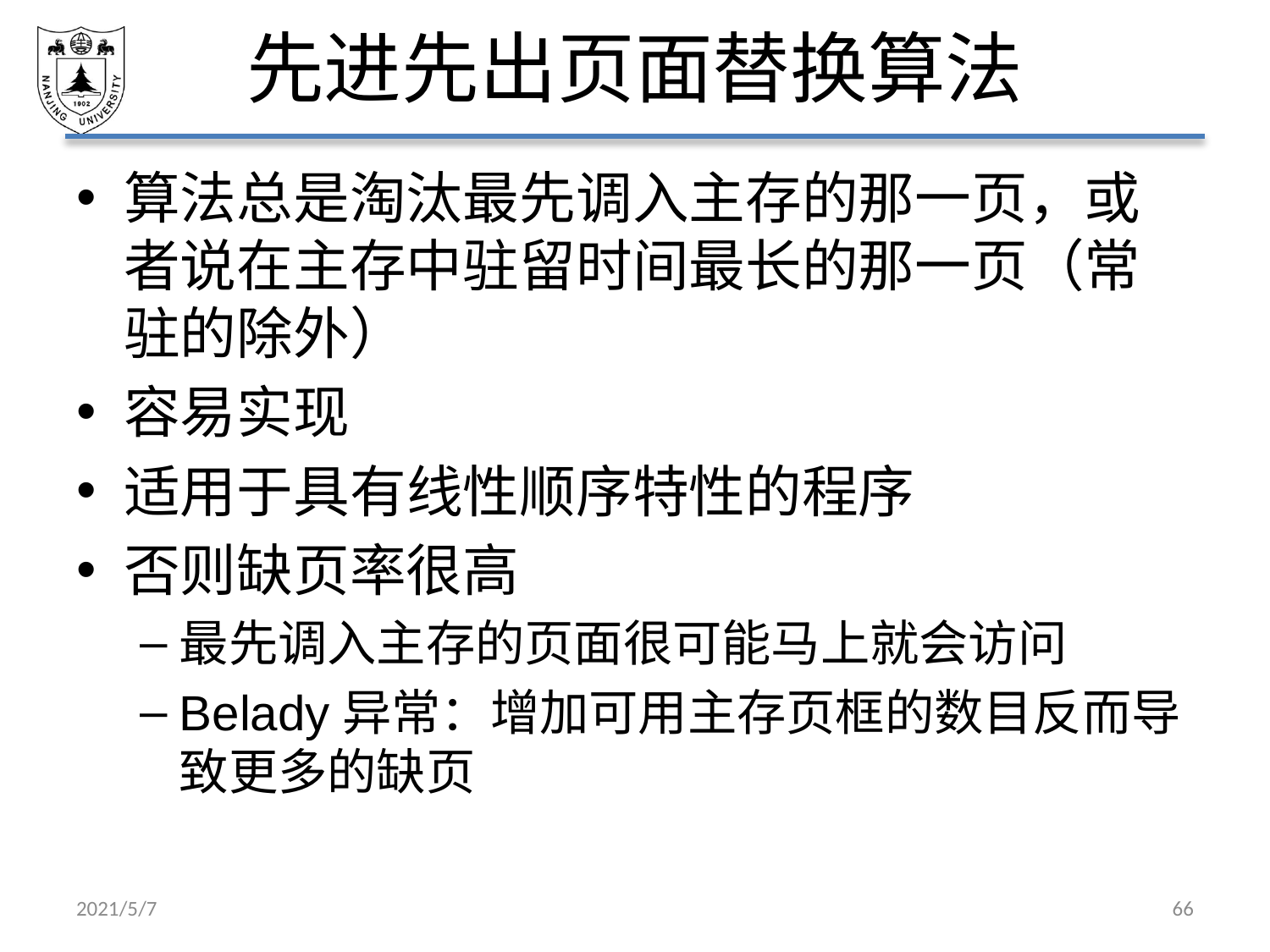

# 先进先出页面替换算法
算法总是淘汰最先调入主存的那一页，或者说在主存中驻留时间最长的那一页（常驻的除外）
容易实现
适用于具有线性顺序特性的程序
否则缺页率很高
最先调入主存的页面很可能马上就会访问
Belady异常：增加可用主存页框的数目反而导致更多的缺页
2021/5/7
66